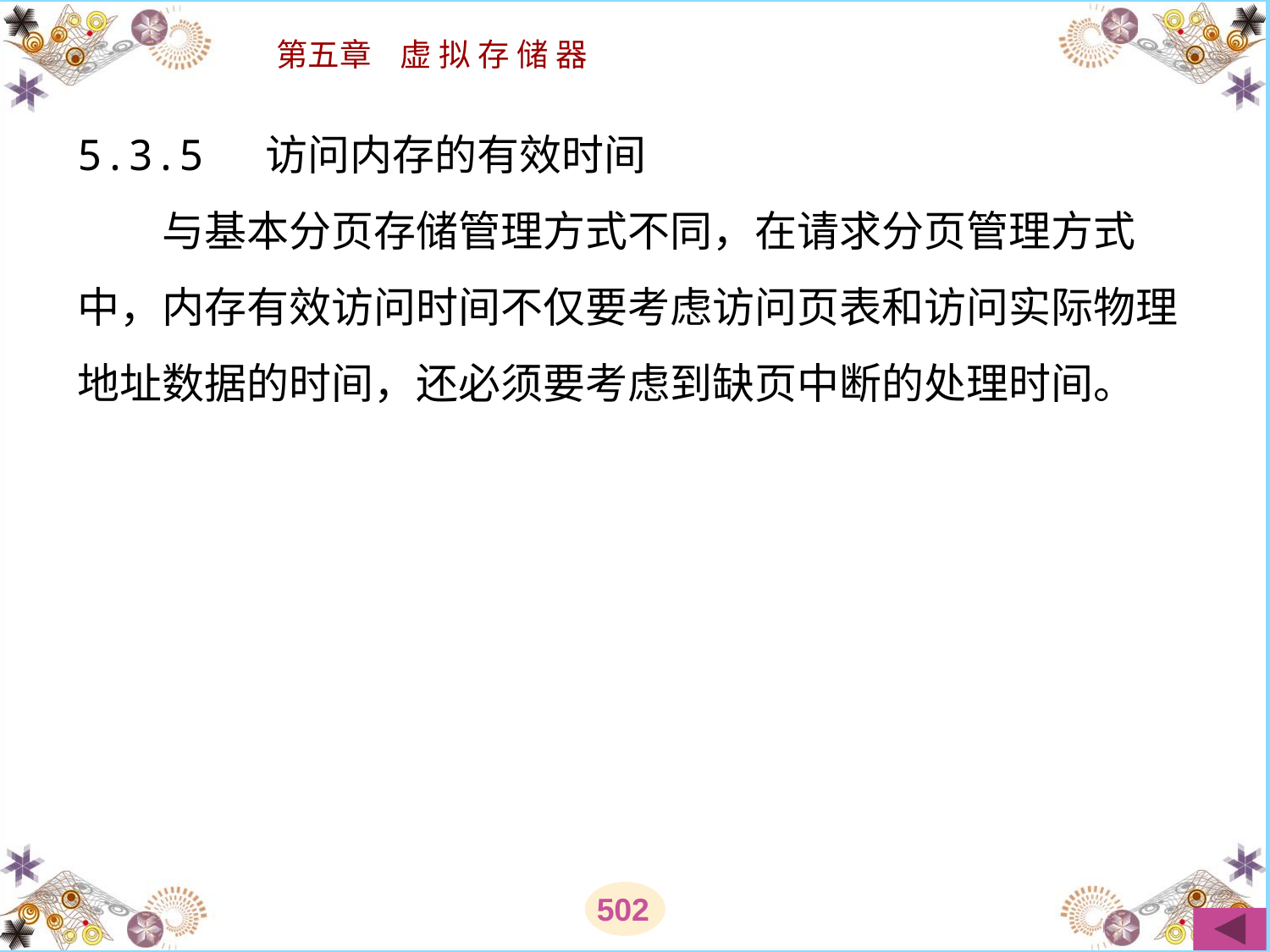

# 5.3.5  访问内存的有效时间 　　与基本分页存储管理方式不同，在请求分页管理方式中，内存有效访问时间不仅要考虑访问页表和访问实际物理地址数据的时间，还必须要考虑到缺页中断的处理时间。